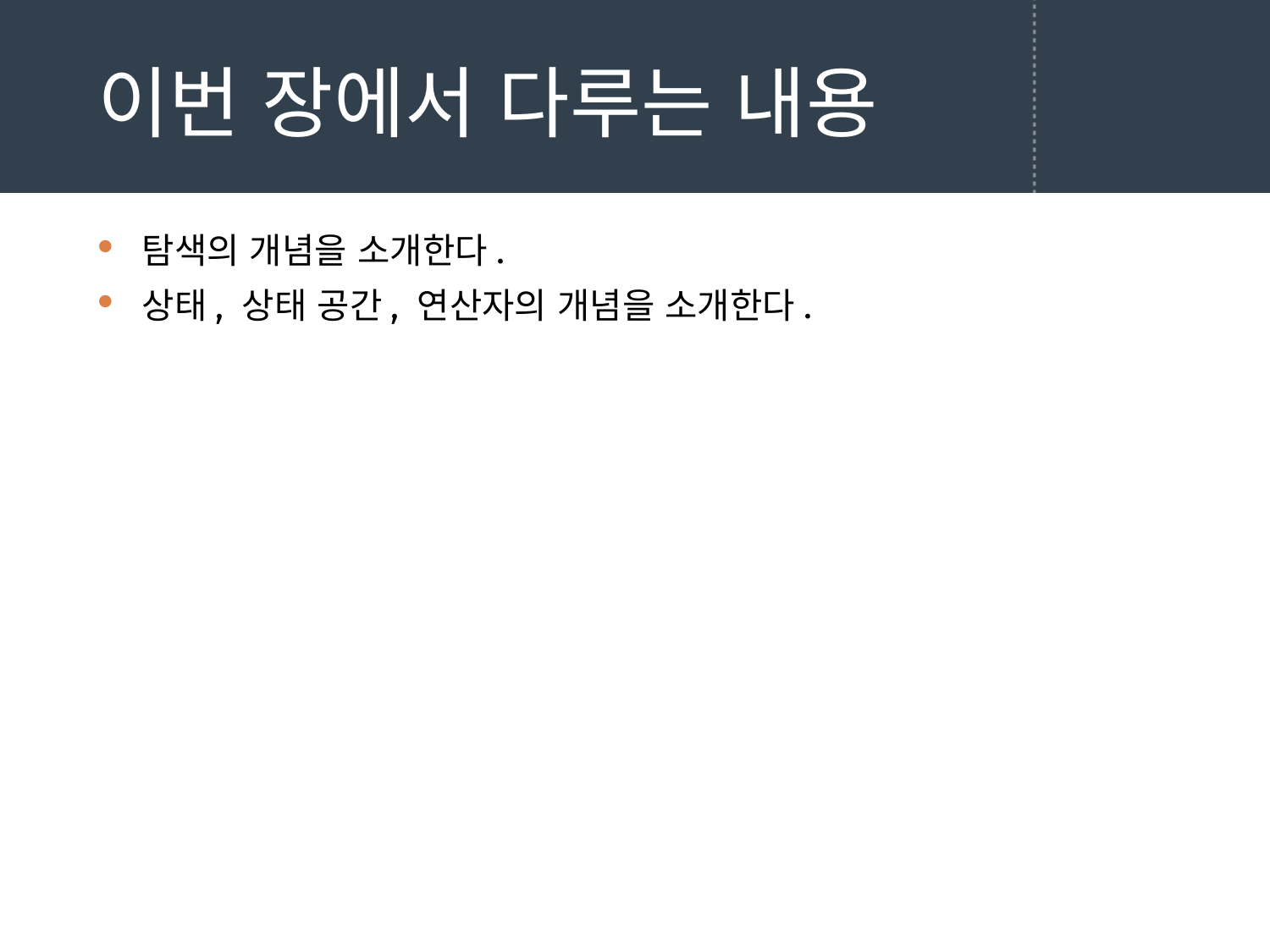

# 이번 장에서 다루는 내용
탐색의 개념을 소개한다.
상태, 상태 공간, 연산자의 개념을 소개한다.